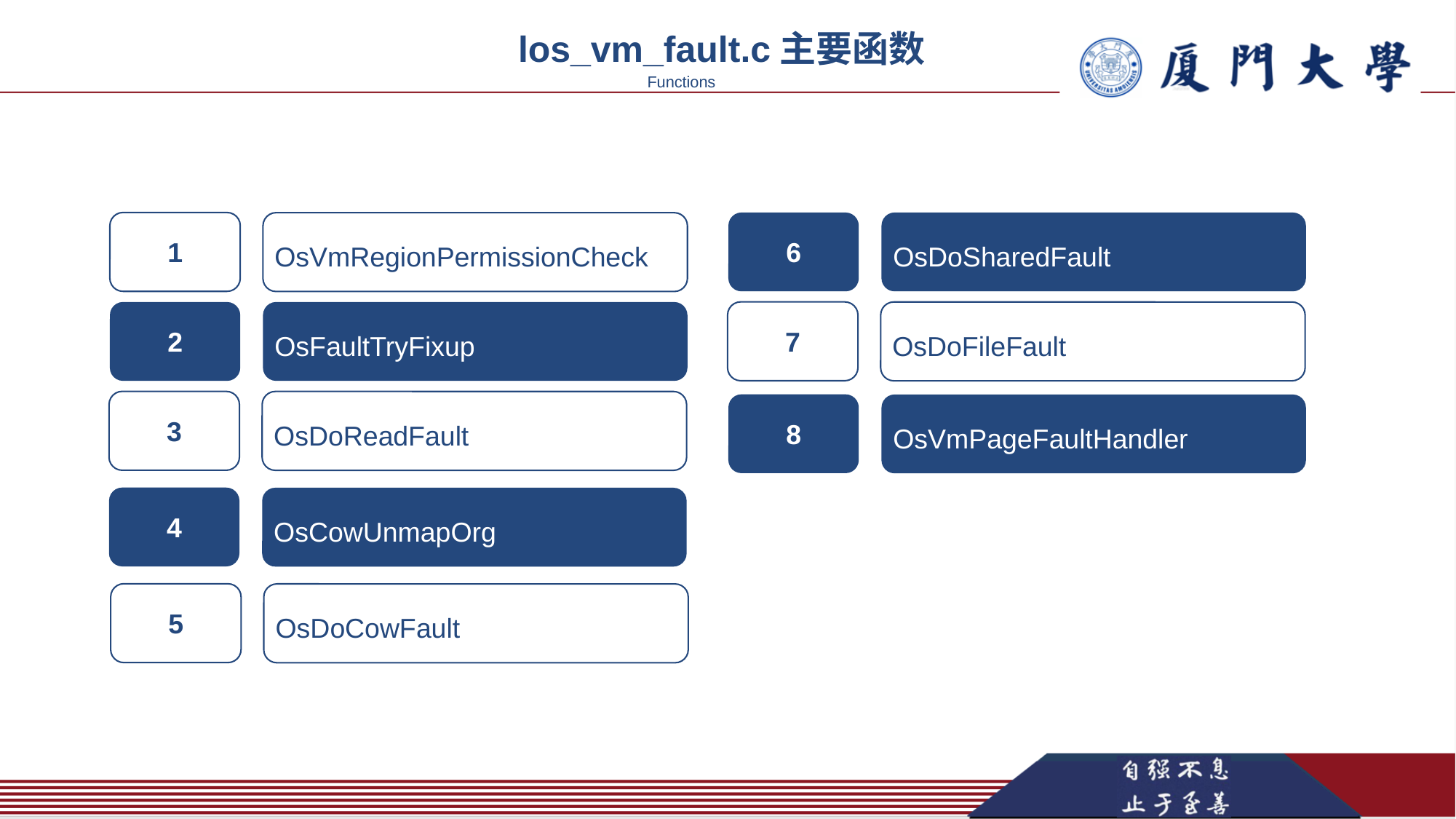

los_vm_fault.c主要函数
Functions

OsDoSharedFault
OsVmRegionPermissionCheck
6
1

OsDoFileFault
OsFaultTryFixup
7
2

OsDoReadFault
OsVmPageFaultHandler
3
8

OsCowUnmapOrg
4

OsDoCowFault
5